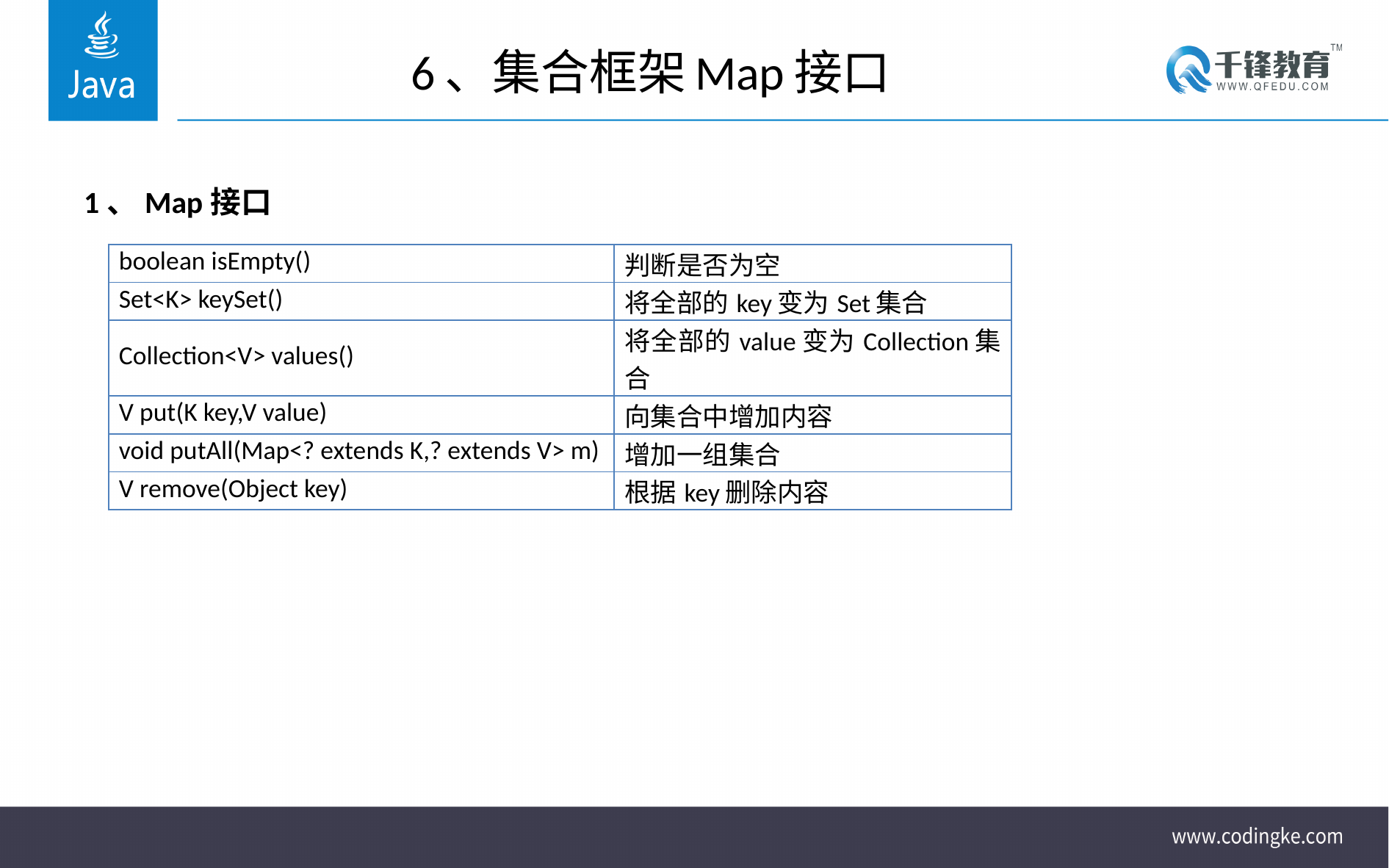

# 6、集合框架Map接口
1、Map接口
| boolean isEmpty() | 判断是否为空 |
| --- | --- |
| Set<K> keySet() | 将全部的key变为Set集合 |
| Collection<V> values() | 将全部的value变为Collection集合 |
| V put(K key,V value) | 向集合中增加内容 |
| void putAll(Map<? extends K,? extends V> m) | 增加一组集合 |
| V remove(Object key) | 根据key删除内容 |